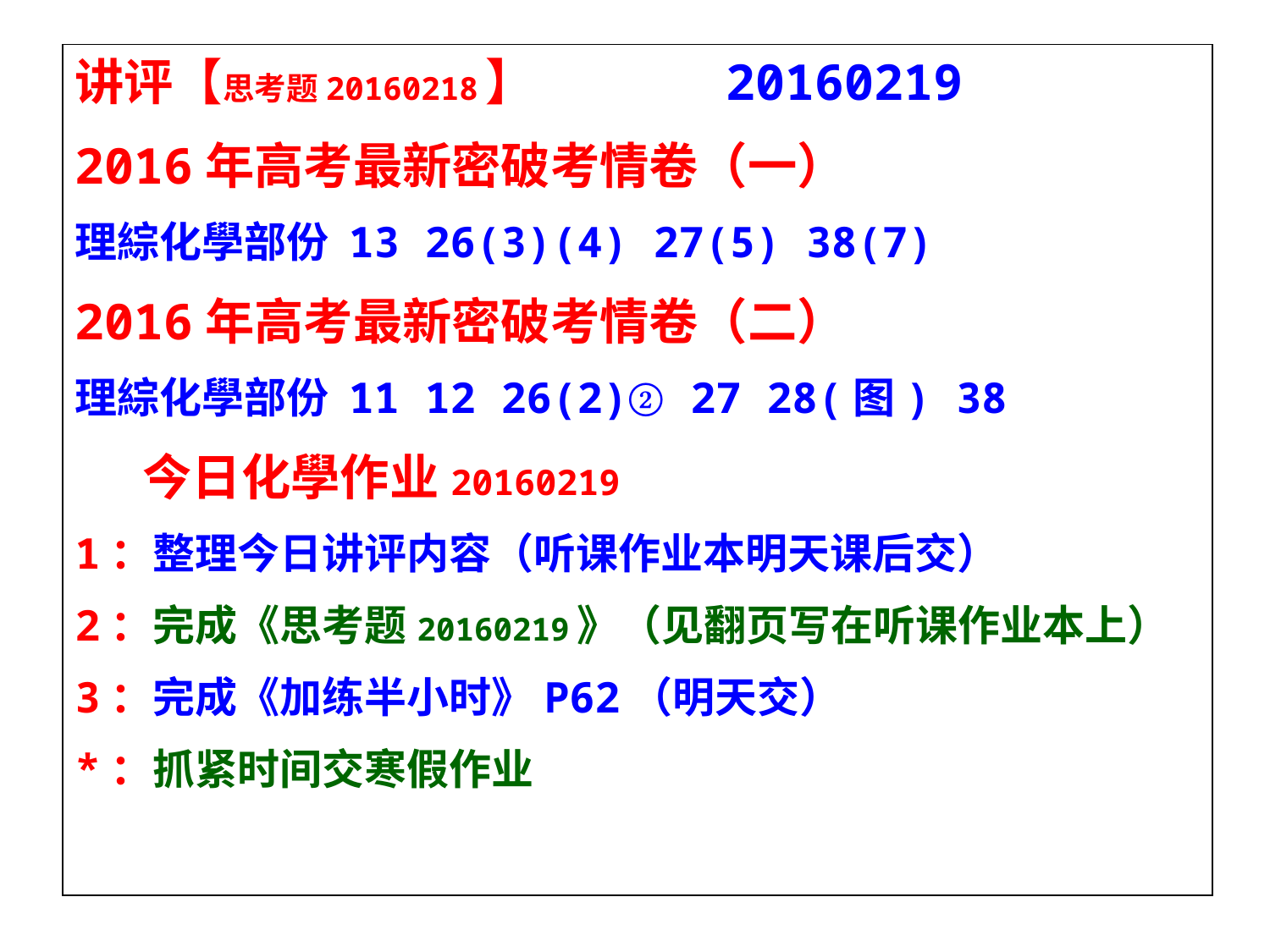

讲评【思考题20160218】                20160219
2016年高考最新密破考情卷（一）
理綜化學部份 13 26(3)(4) 27(5) 38(7)
2016年高考最新密破考情卷（二）
理綜化學部份 11 12 26(2)② 27 28(图) 38
     今日化學作业20160219
1：整理今日讲评内容（听课作业本明天课后交）
2：完成《思考题20160219》（见翻页写在听课作业本上）
3：完成《加练半小时》P62（明天交）
*：抓紧时间交寒假作业